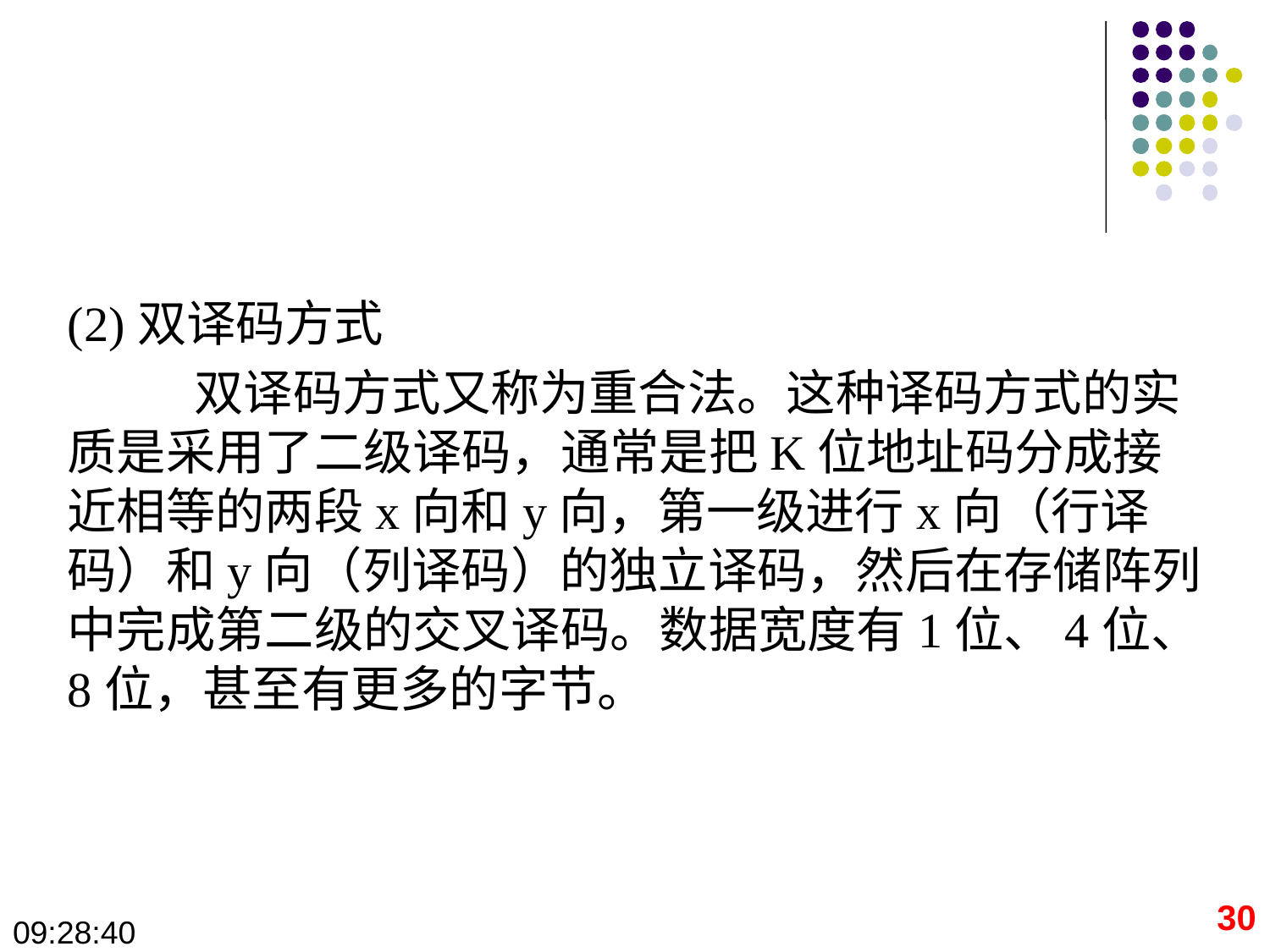

(2)双译码方式
	双译码方式又称为重合法。这种译码方式的实质是采用了二级译码，通常是把K位地址码分成接近相等的两段x向和y向，第一级进行x向（行译码）和y向（列译码）的独立译码，然后在存储阵列中完成第二级的交叉译码。数据宽度有1位、4位、8位，甚至有更多的字节。
30
09:28:40